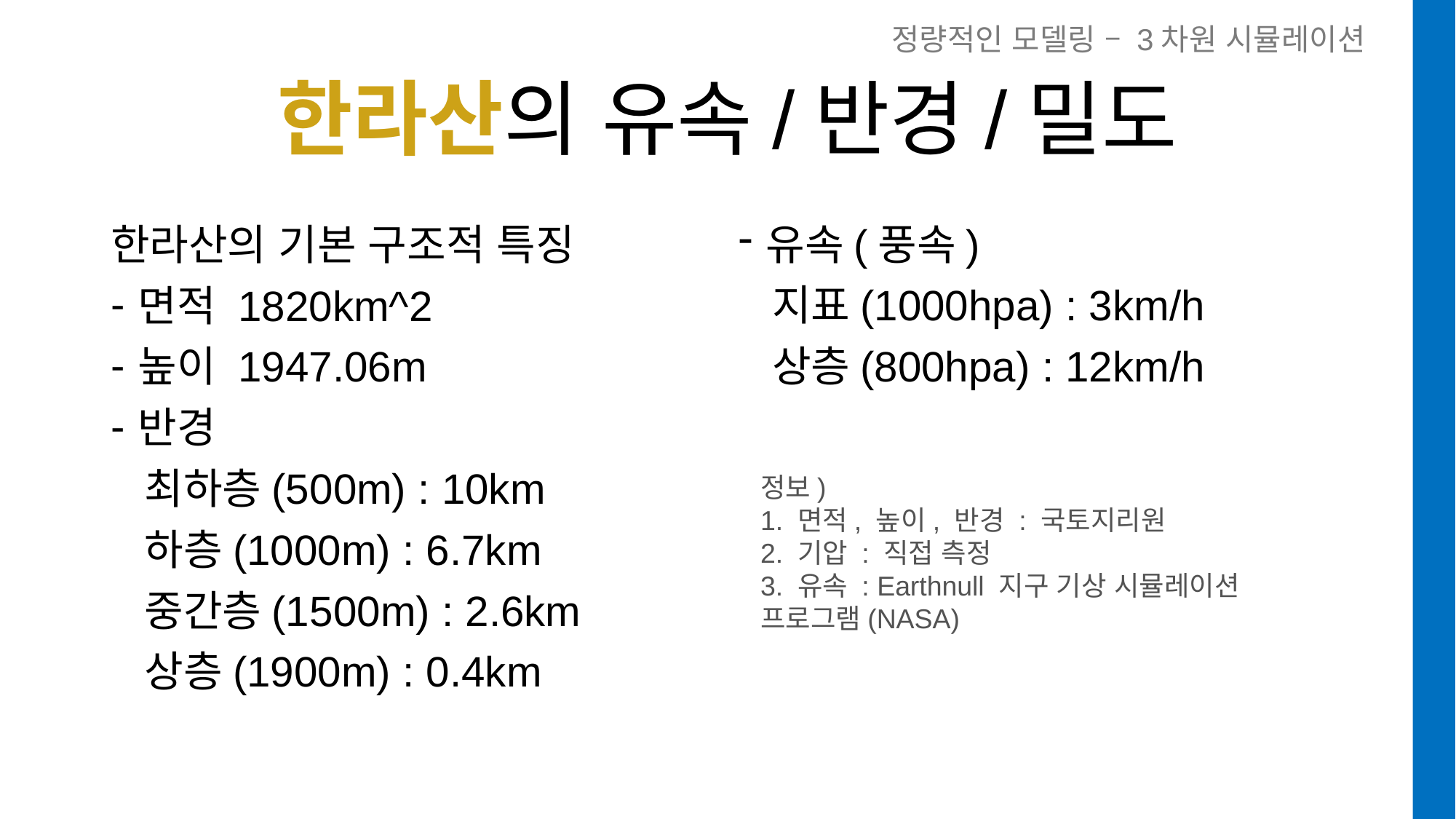

정량적인 모델링 – 3차원 시뮬레이션
# 한라산의 유속/반경/밀도
한라산의 기본 구조적 특징
면적 1820km^2
높이 1947.06m
반경
  최하층(500m) : 10km
  하층(1000m) : 6.7km
  중간층(1500m) : 2.6km
  상층(1900m) : 0.4km
유속(풍속)
  지표(1000hpa) : 3km/h
  상층(800hpa) : 12km/h
정보)
1. 면적, 높이, 반경 : 국토지리원
2. 기압 : 직접 측정
3. 유속 : Earthnull 지구 기상 시뮬레이션 프로그램(NASA)